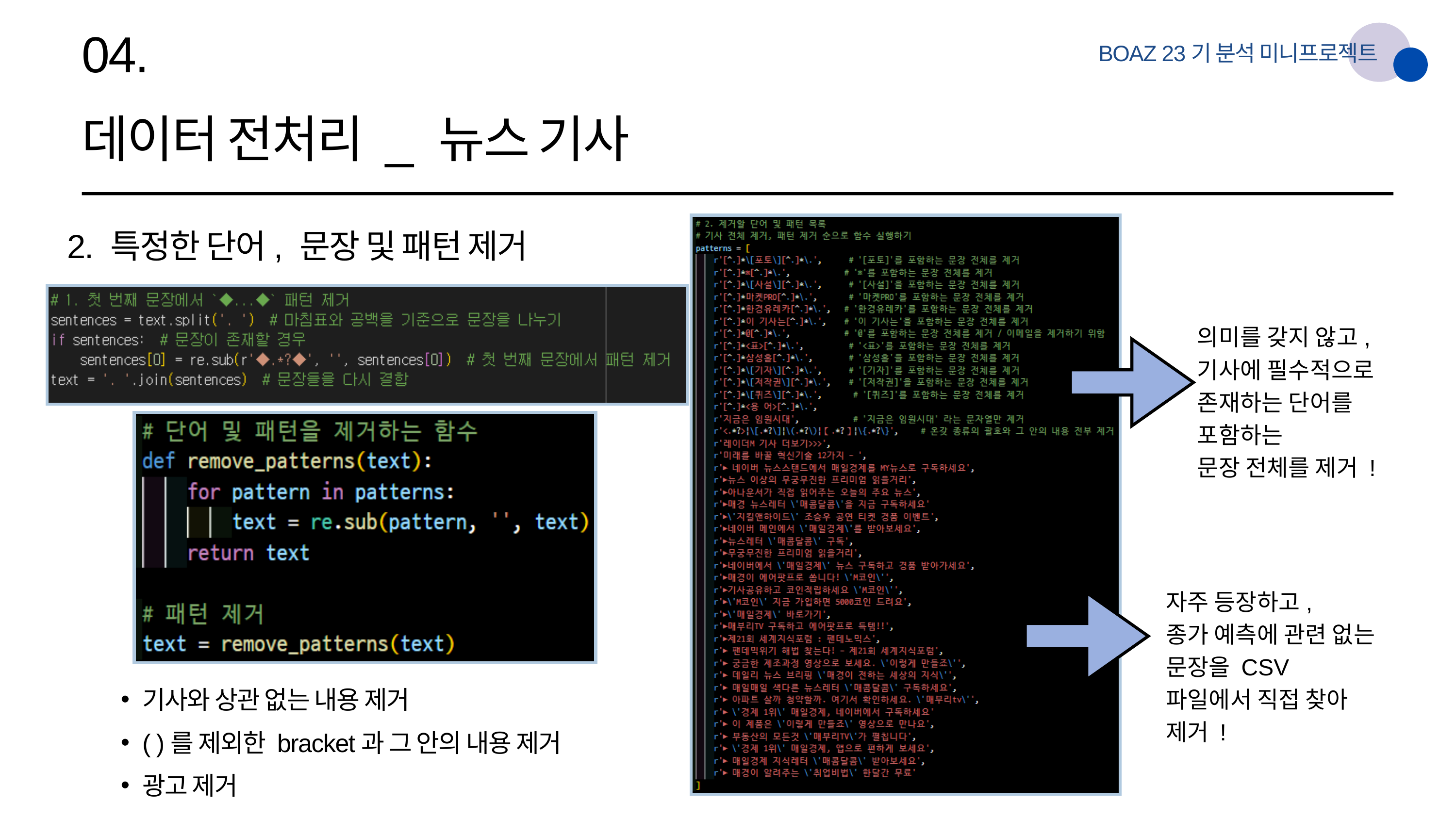

04.

BOAZ 23기 분석 미니프로젝트

데이터 전처리 _ 뉴스 기사

2. 특정한 단어, 문장 및 패턴 제거

의미를 갖지 않고,
기사에 필수적으로 존재하는 단어를 포함하는
문장 전체를 제거 !

자주 등장하고,
종가 예측에 관련 없는
문장을 CSV파일에서 직접 찾아 제거 !

기사와 상관 없는 내용 제거
( )를 제외한 bracket과 그 안의 내용 제거
광고 제거